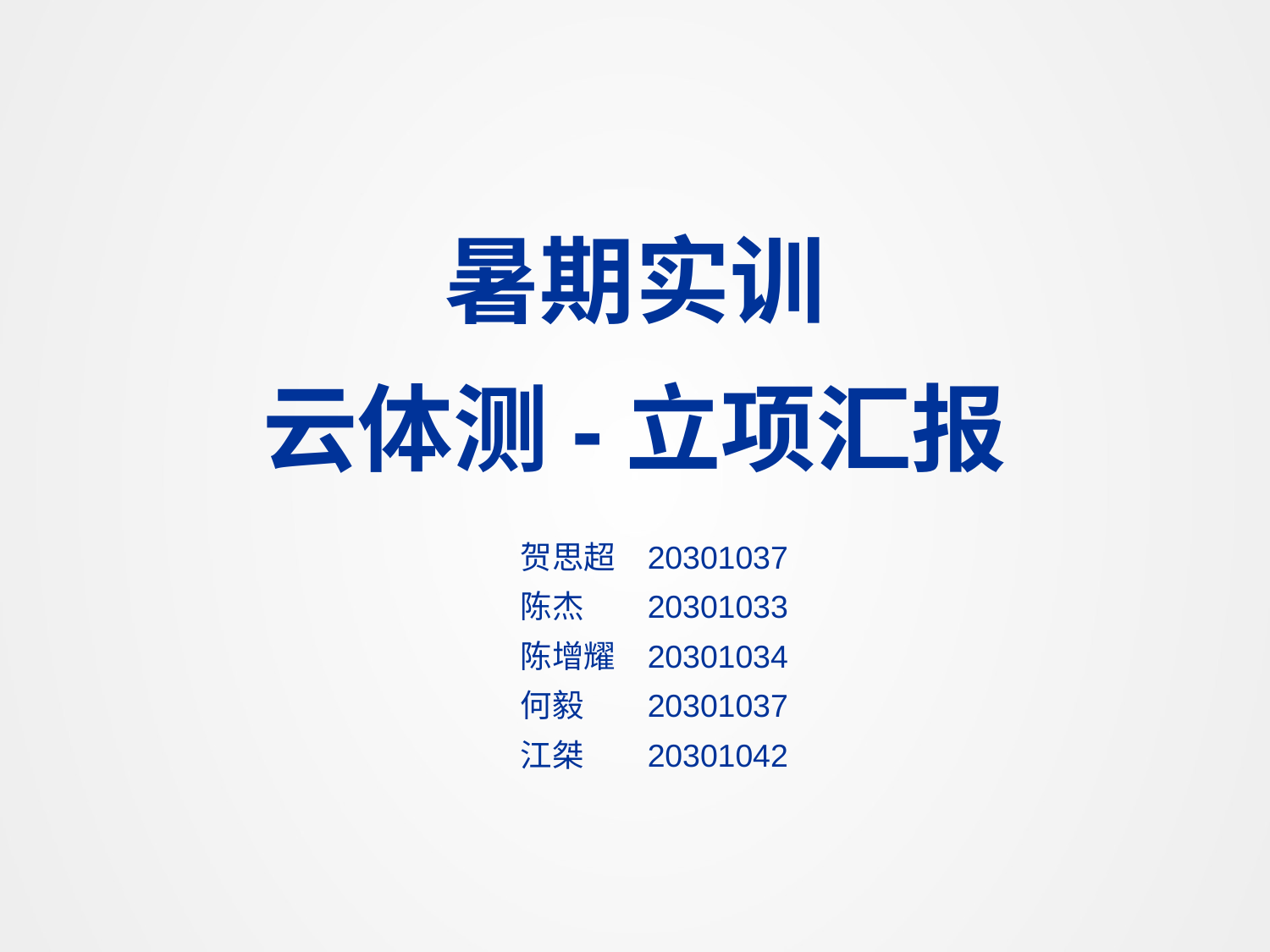

暑期实训
云体测-立项汇报

贺思超	20301037
陈杰	20301033
陈增耀	20301034
何毅	20301037
江桀	20301042